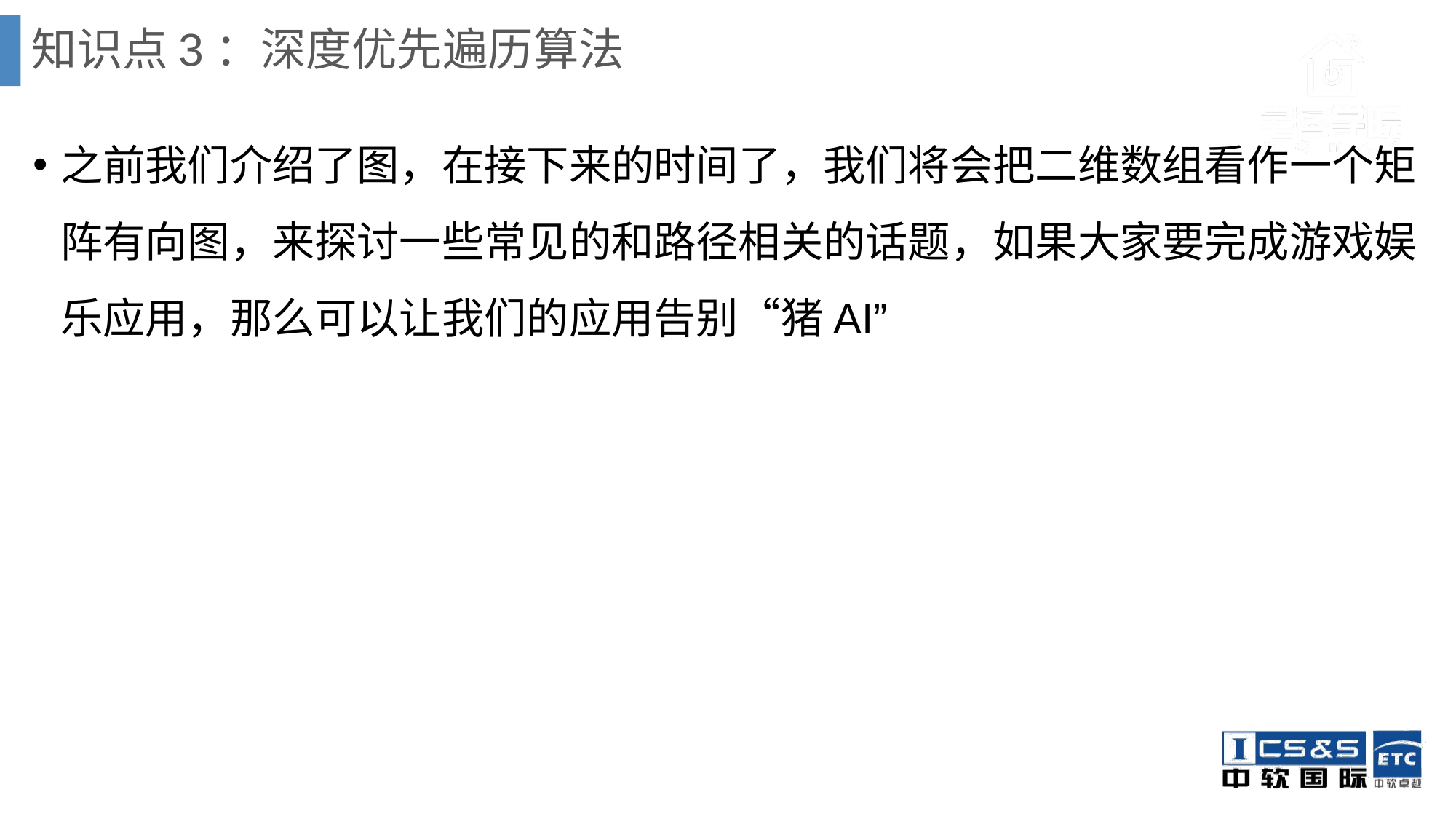

# 知识点3：深度优先遍历算法
之前我们介绍了图，在接下来的时间了，我们将会把二维数组看作一个矩阵有向图，来探讨一些常见的和路径相关的话题，如果大家要完成游戏娱乐应用，那么可以让我们的应用告别“猪AI”